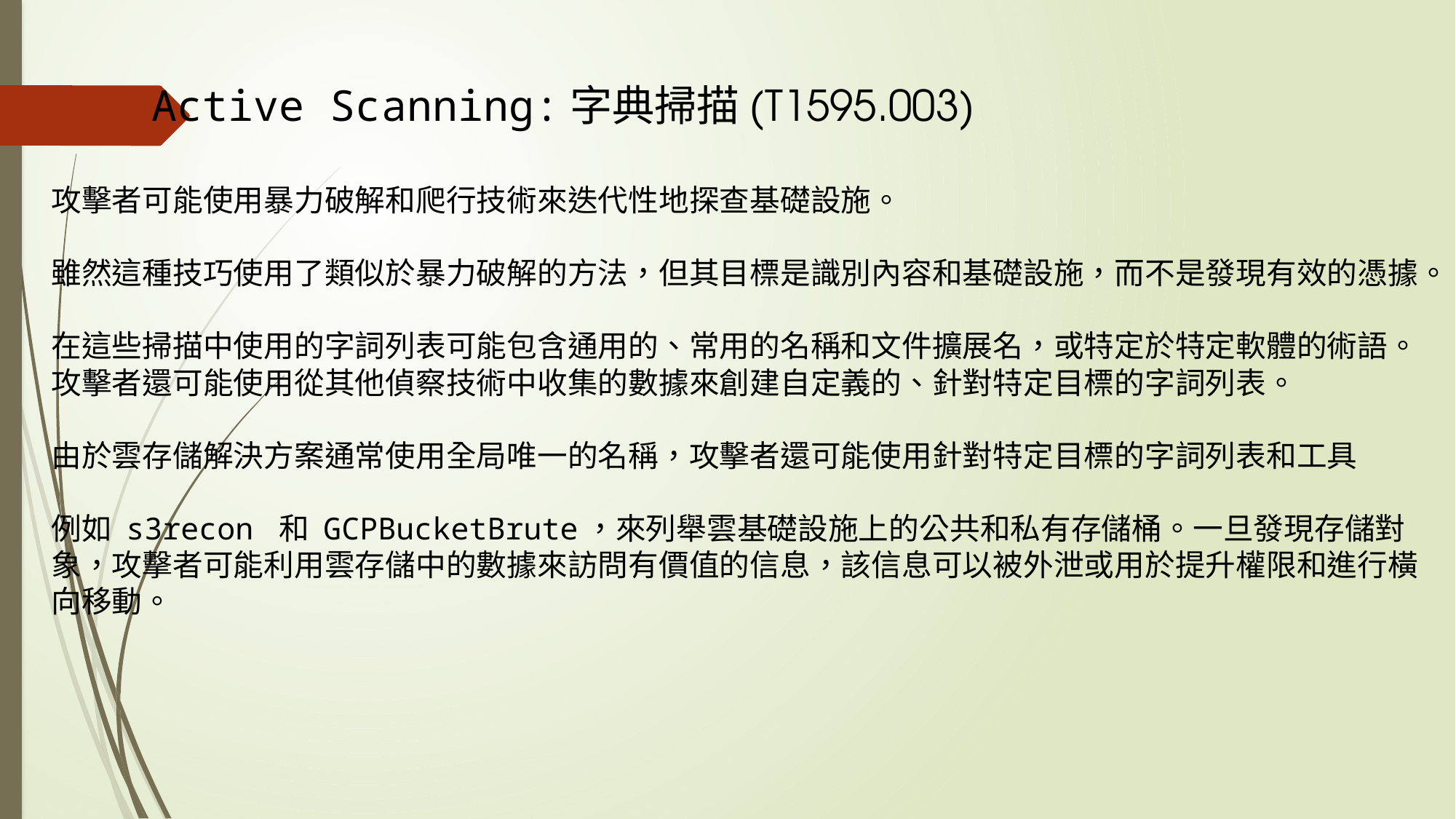

Active Scanning:字典掃描(T1595.003)
攻擊者可能使用暴力破解和爬行技術來迭代性地探查基礎設施。

雖然這種技巧使用了類似於暴力破解的方法，但其目標是識別內容和基礎設施，而不是發現有效的憑據。

在這些掃描中使用的字詞列表可能包含通用的、常用的名稱和文件擴展名，或特定於特定軟體的術語。攻擊者還可能使用從其他偵察技術中收集的數據來創建自定義的、針對特定目標的字詞列表。

由於雲存儲解決方案通常使用全局唯一的名稱，攻擊者還可能使用針對特定目標的字詞列表和工具

例如 s3recon 和 GCPBucketBrute，來列舉雲基礎設施上的公共和私有存儲桶。一旦發現存儲對象，攻擊者可能利用雲存儲中的數據來訪問有價值的信息，該信息可以被外泄或用於提升權限和進行橫向移動。